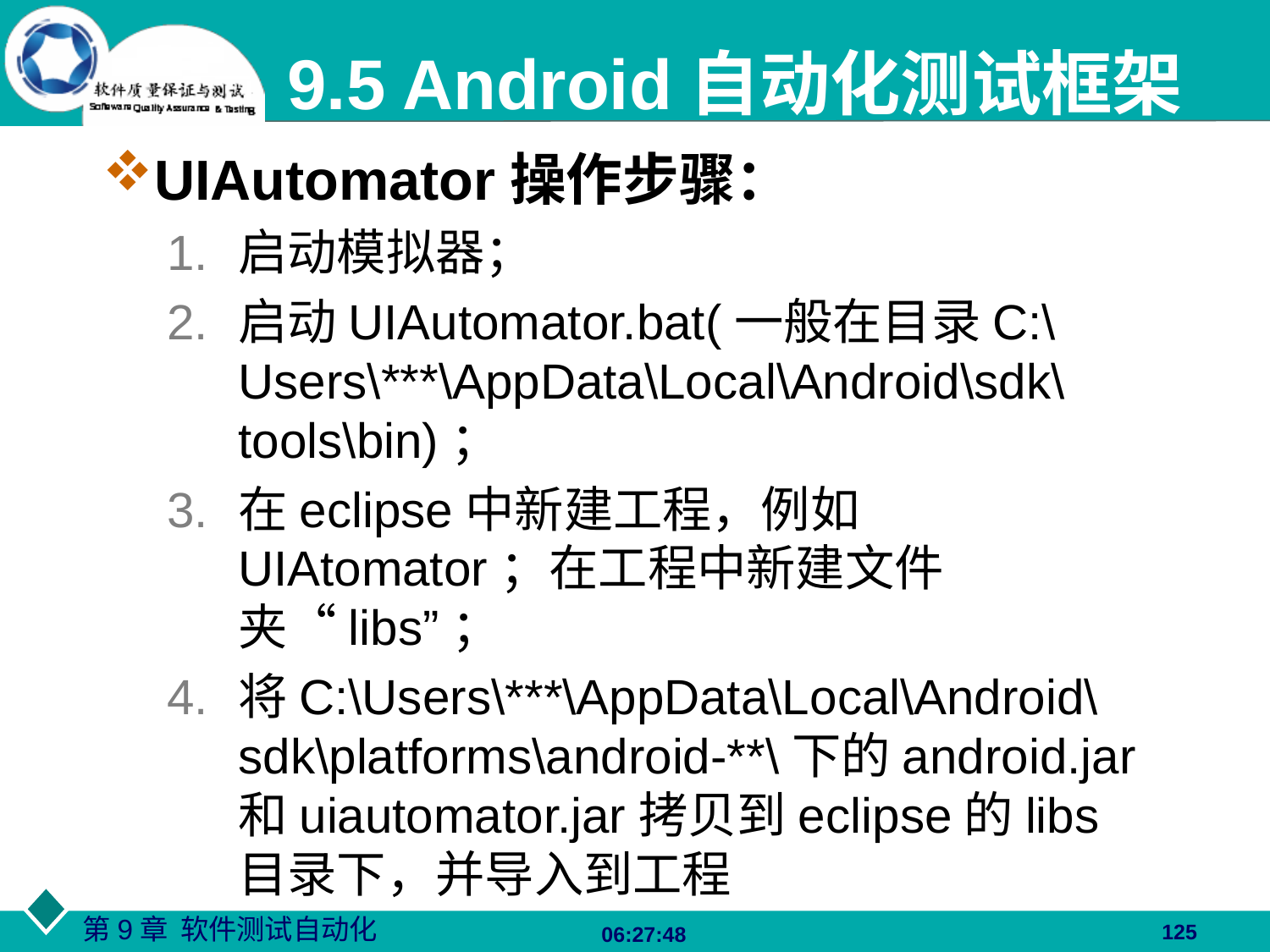

# 9.5 Android自动化测试框架
UIAutomator操作步骤：
启动模拟器；
启动UIAutomator.bat(一般在目录C:\Users\***\AppData\Local\Android\sdk\tools\bin)；
在eclipse中新建工程，例如UIAtomator；在工程中新建文件夹“libs”；
将C:\Users\***\AppData\Local\Android\sdk\platforms\android-**\下的android.jar和uiautomator.jar拷贝到eclipse的libs目录下，并导入到工程

125
06:27:48